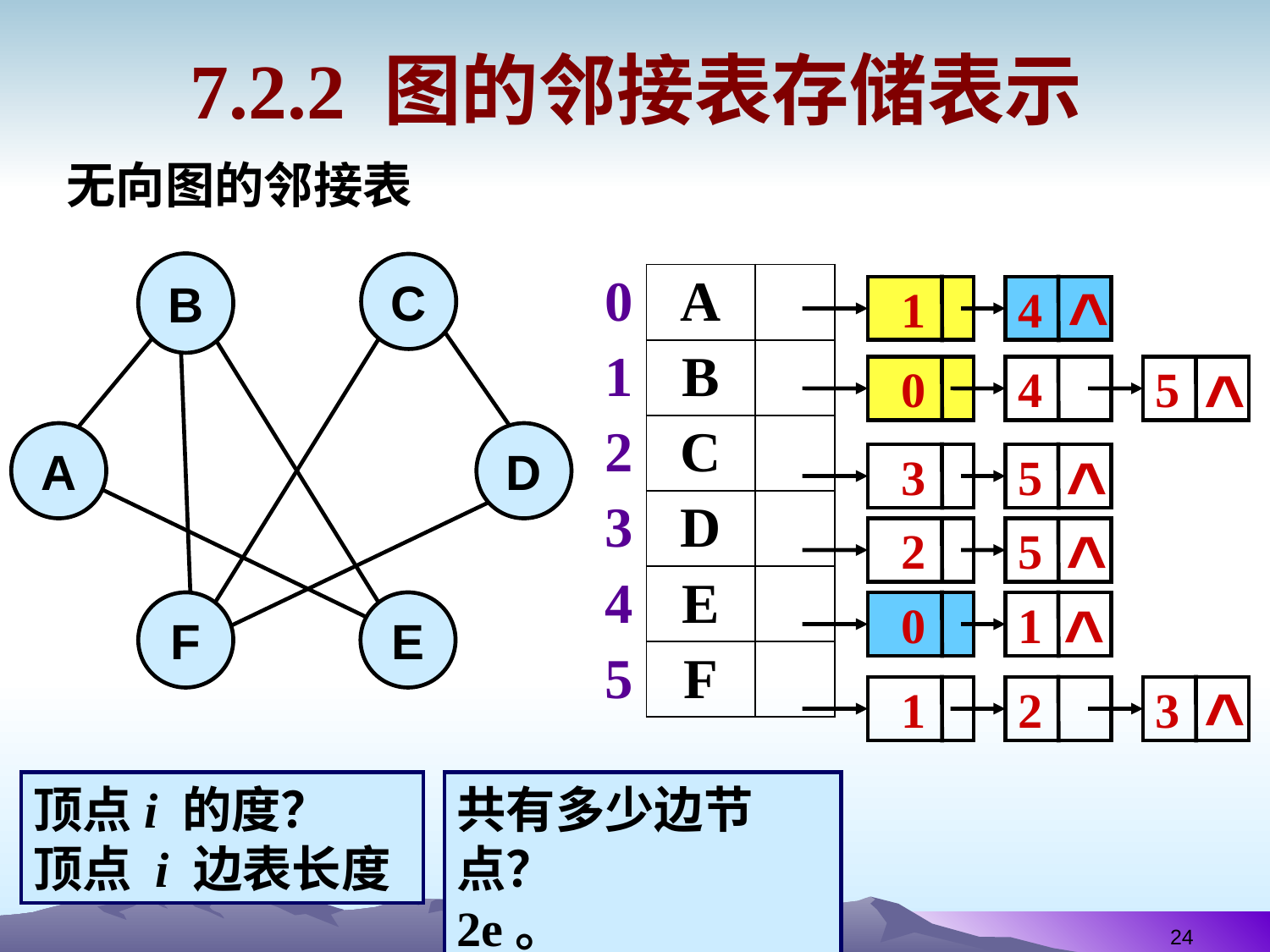

# 7.2.2 图的邻接表存储表示
无向图的邻接表
B
C

A
D

F
E
| 0 | A |  |
| --- | --- | --- |
| 1 | B |  |
| 2 | C |  |
| 3 | D |  |
| 4 | E |  |
| 5 | F |  |
1
4
^

0
4
5
^

3
5
^

2
5
^

0
1
^

1
2
3
^

顶点i 的度？
顶点 i 边表长度
共有多少边节点？
2e。
24